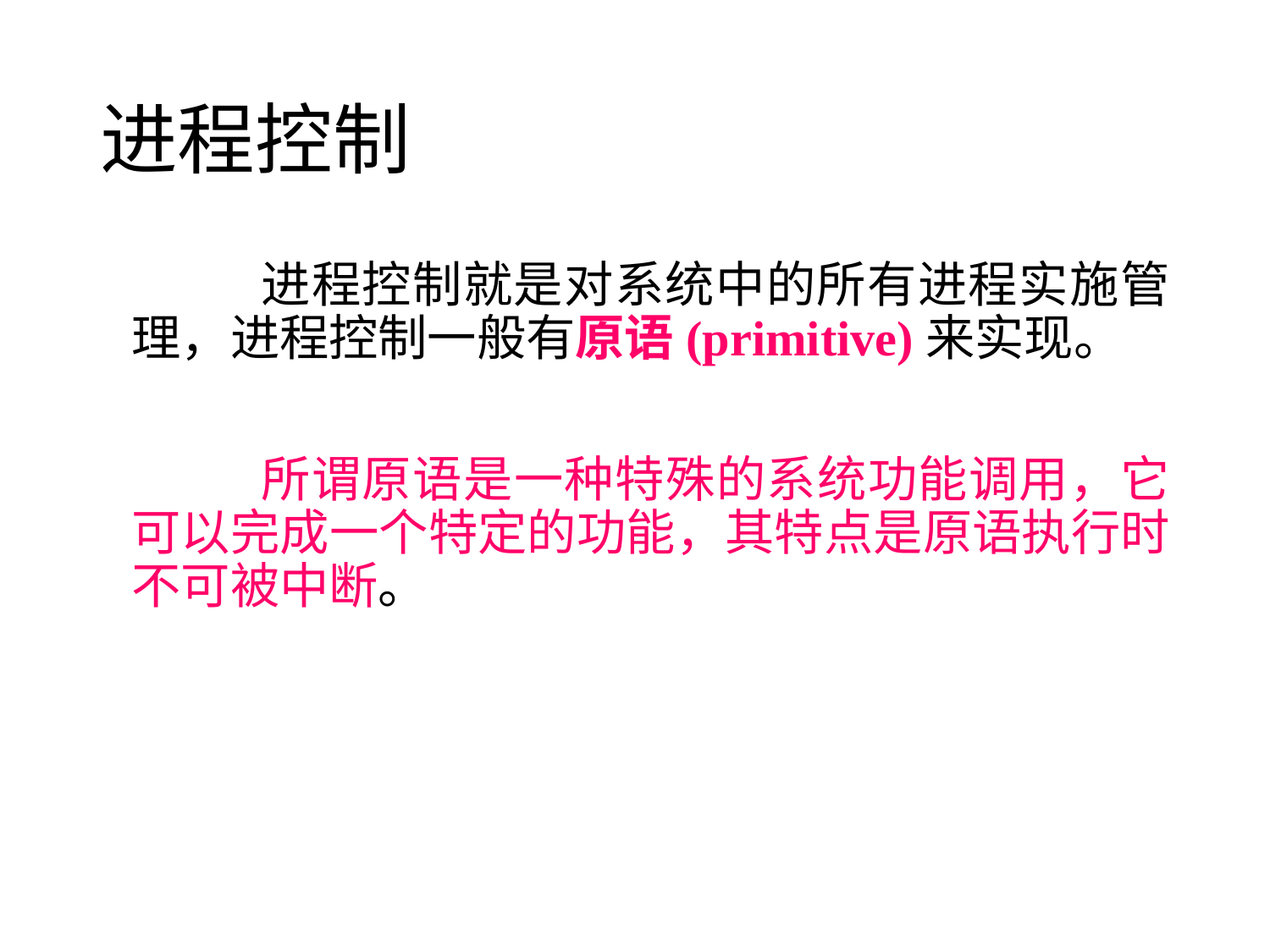

# 进程控制
		进程控制就是对系统中的所有进程实施管理，进程控制一般有原语(primitive)来实现。

		所谓原语是一种特殊的系统功能调用，它可以完成一个特定的功能，其特点是原语执行时不可被中断。